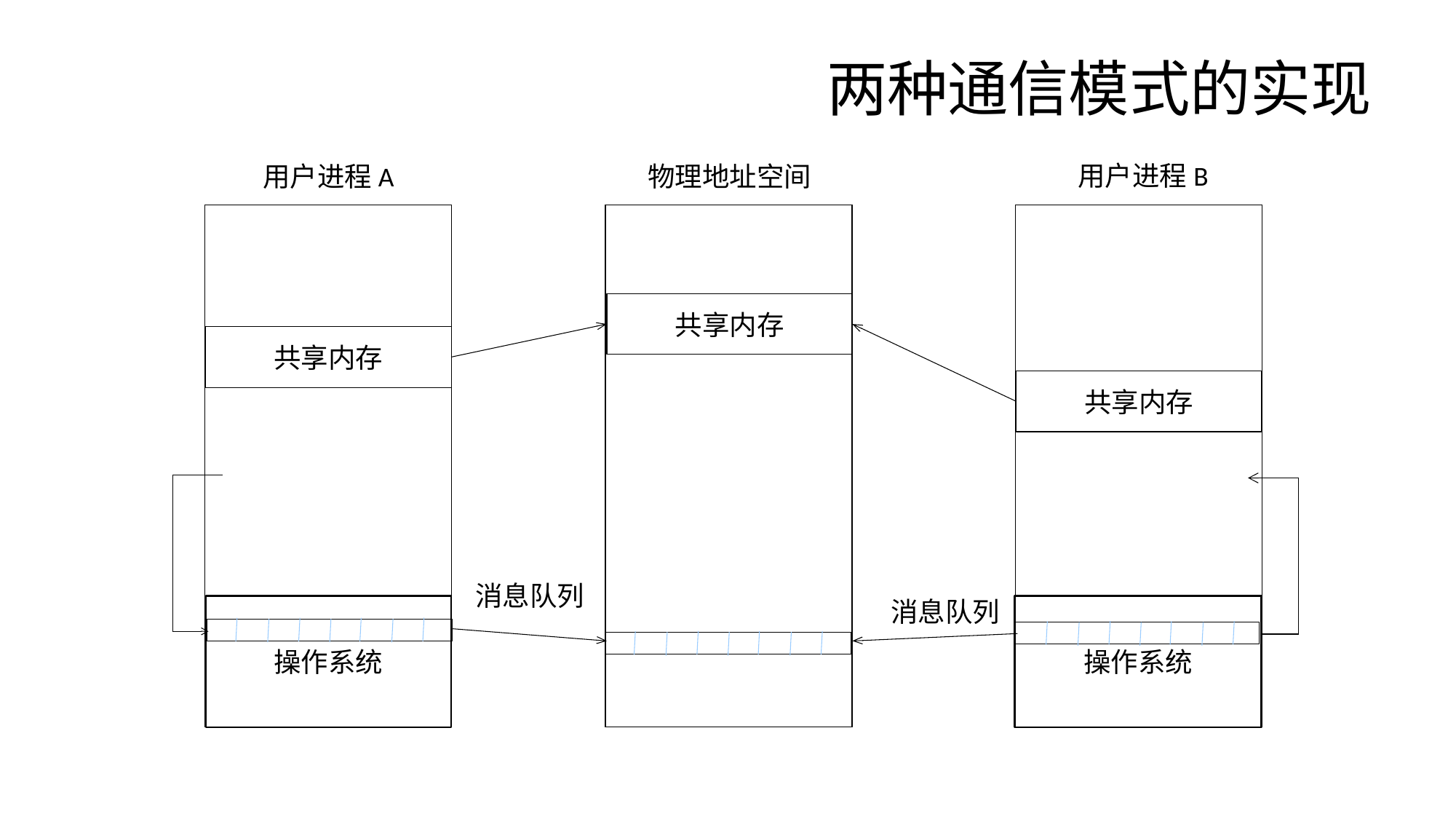

# 两种通信模式的实现
用户进程A
物理地址空间
用户进程B

共享内存
共享内存
共享内存

消息队列
消息队列
操作系统
操作系统